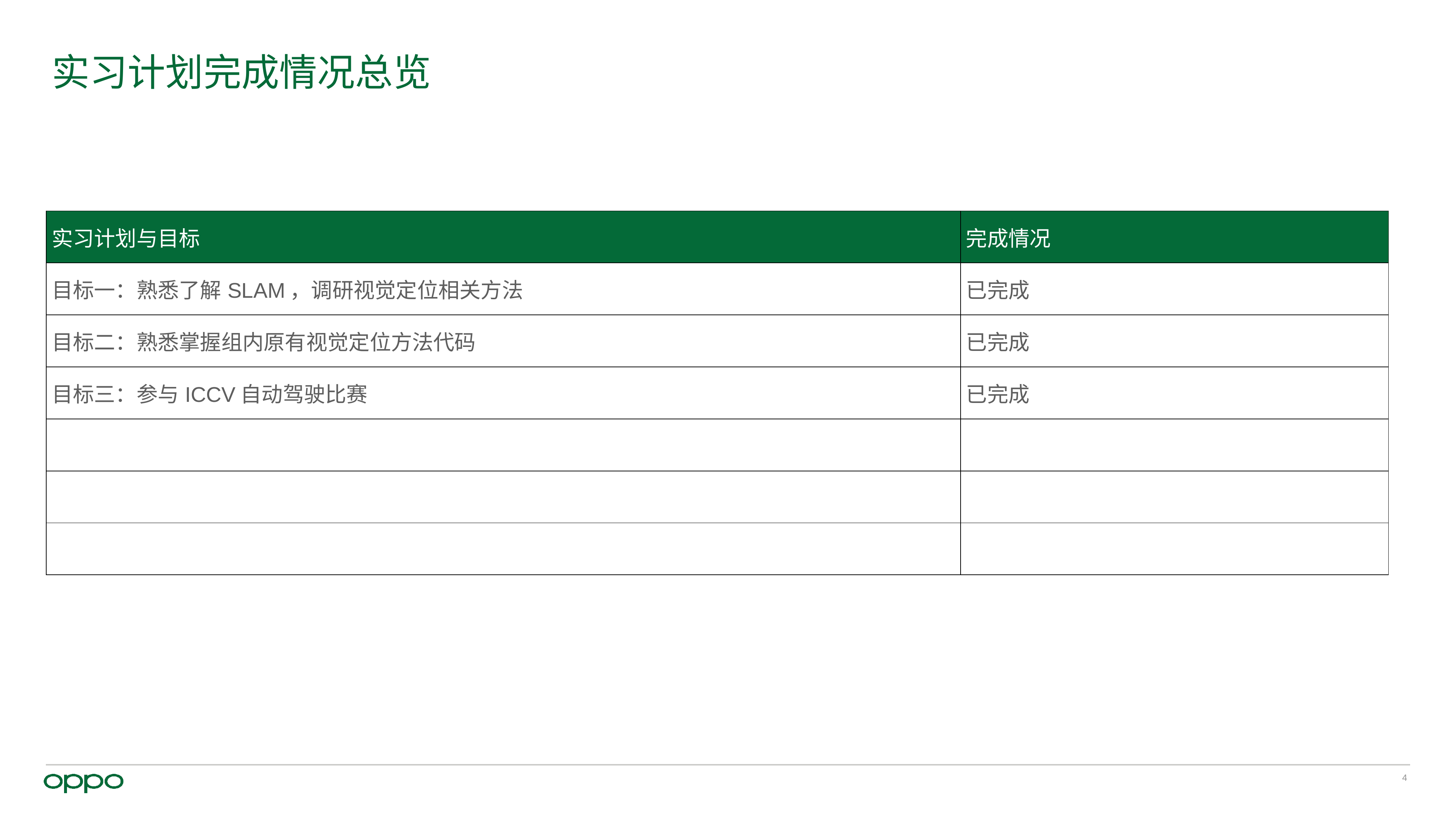

# 实习计划完成情况总览
| 实习计划与目标 | 完成情况 |
| --- | --- |
| 目标一：熟悉了解SLAM，调研视觉定位相关方法 | 已完成 |
| 目标二：熟悉掌握组内原有视觉定位方法代码 | 已完成 |
| 目标三：参与ICCV自动驾驶比赛 | 已完成 |
|  |  |
|  |  |
|  |  |